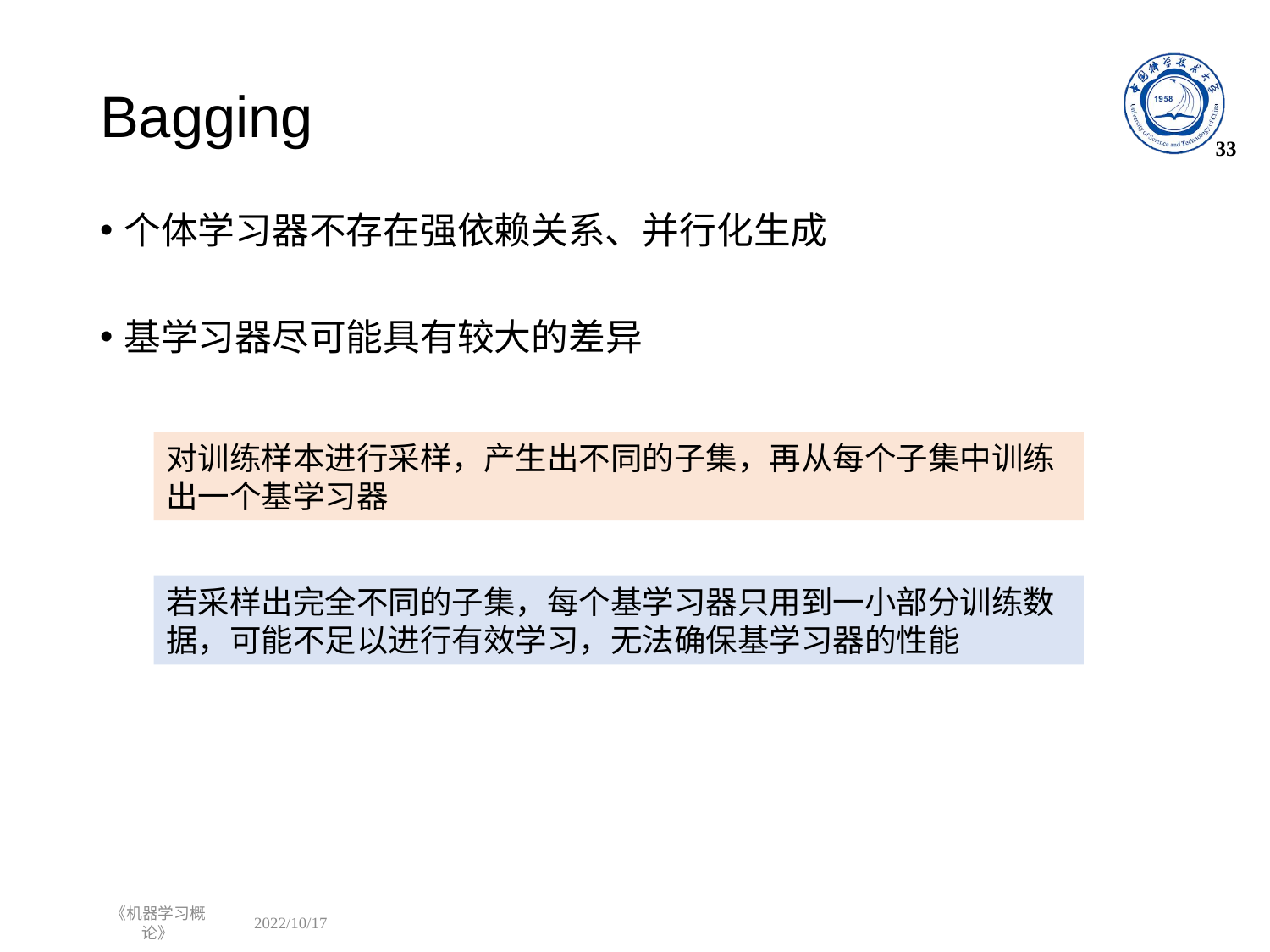

# Bagging
33
个体学习器不存在强依赖关系、并行化生成

基学习器尽可能具有较大的差异

对训练样本进行采样，产生出不同的子集，再从每个子集中训练出一个基学习器
若采样出完全不同的子集，每个基学习器只用到一小部分训练数据，可能不足以进行有效学习，无法确保基学习器的性能
《机器学习概论》
2022/10/17